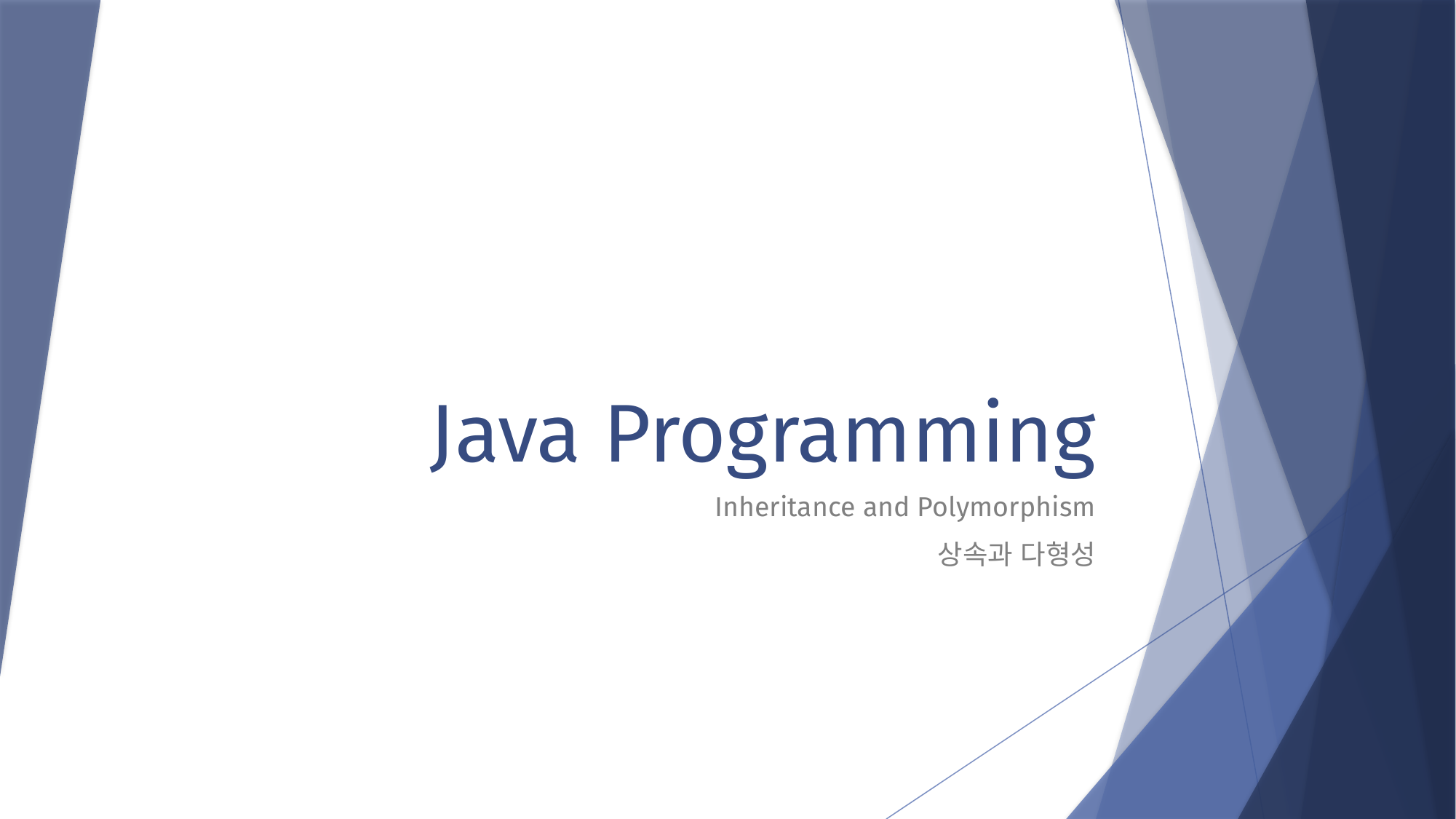

# Java Programming
Inheritance and Polymorphism
상속과 다형성